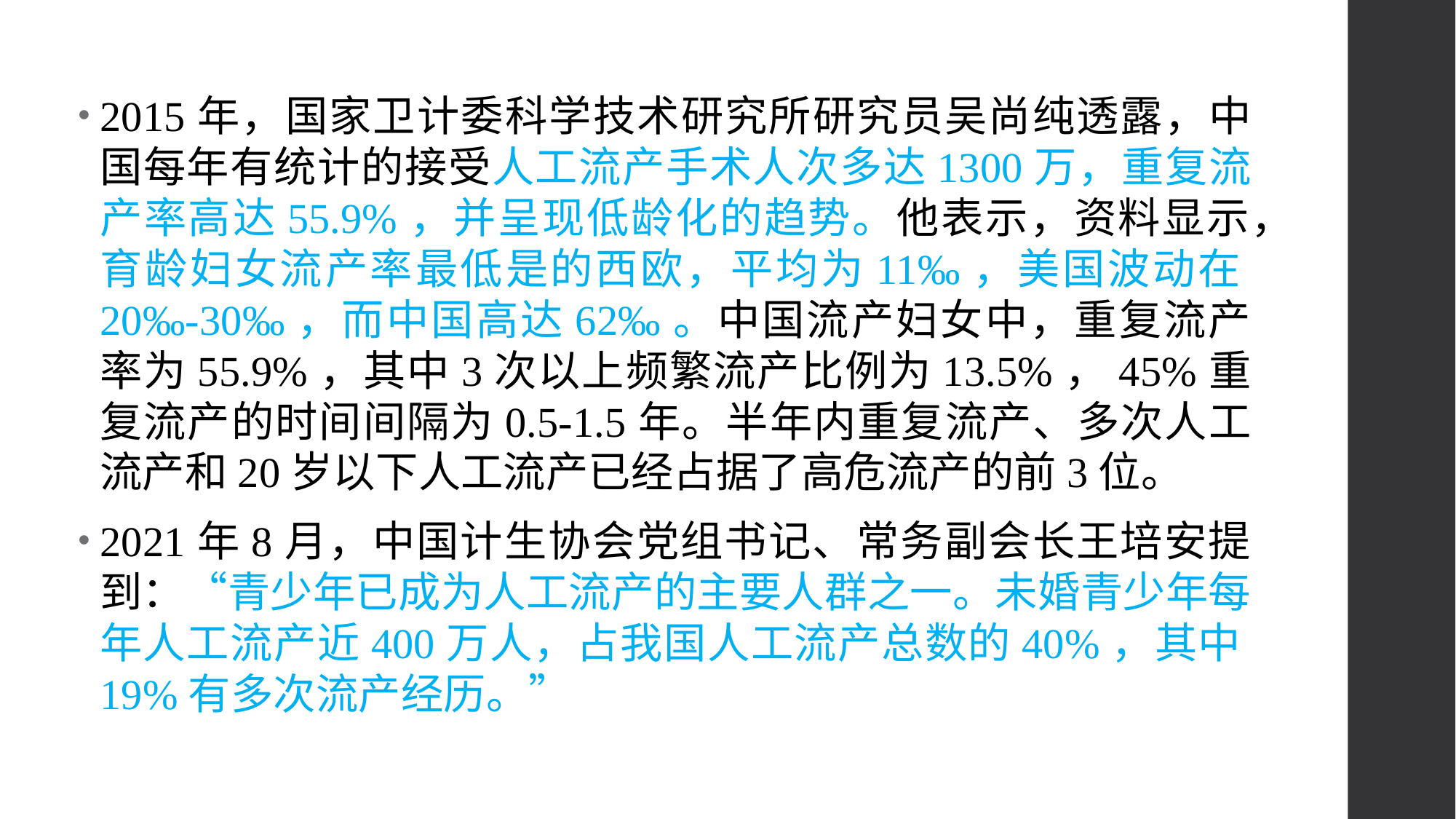

2015年，国家卫计委科学技术研究所研究员吴尚纯透露，中国每年有统计的接受人工流产手术人次多达1300万，重复流产率高达55.9%，并呈现低龄化的趋势。他表示，资料显示，育龄妇女流产率最低是的西欧，平均为11‰，美国波动在20‰-30‰，而中国高达62‰。中国流产妇女中，重复流产率为55.9%，其中3次以上频繁流产比例为13.5%，45%重复流产的时间间隔为0.5-1.5年。半年内重复流产、多次人工流产和20岁以下人工流产已经占据了高危流产的前3位。
2021年8月，中国计生协会党组书记、常务副会长王培安提到：“青少年已成为人工流产的主要人群之一。未婚青少年每年人工流产近400万人，占我国人工流产总数的40%，其中19%有多次流产经历。”